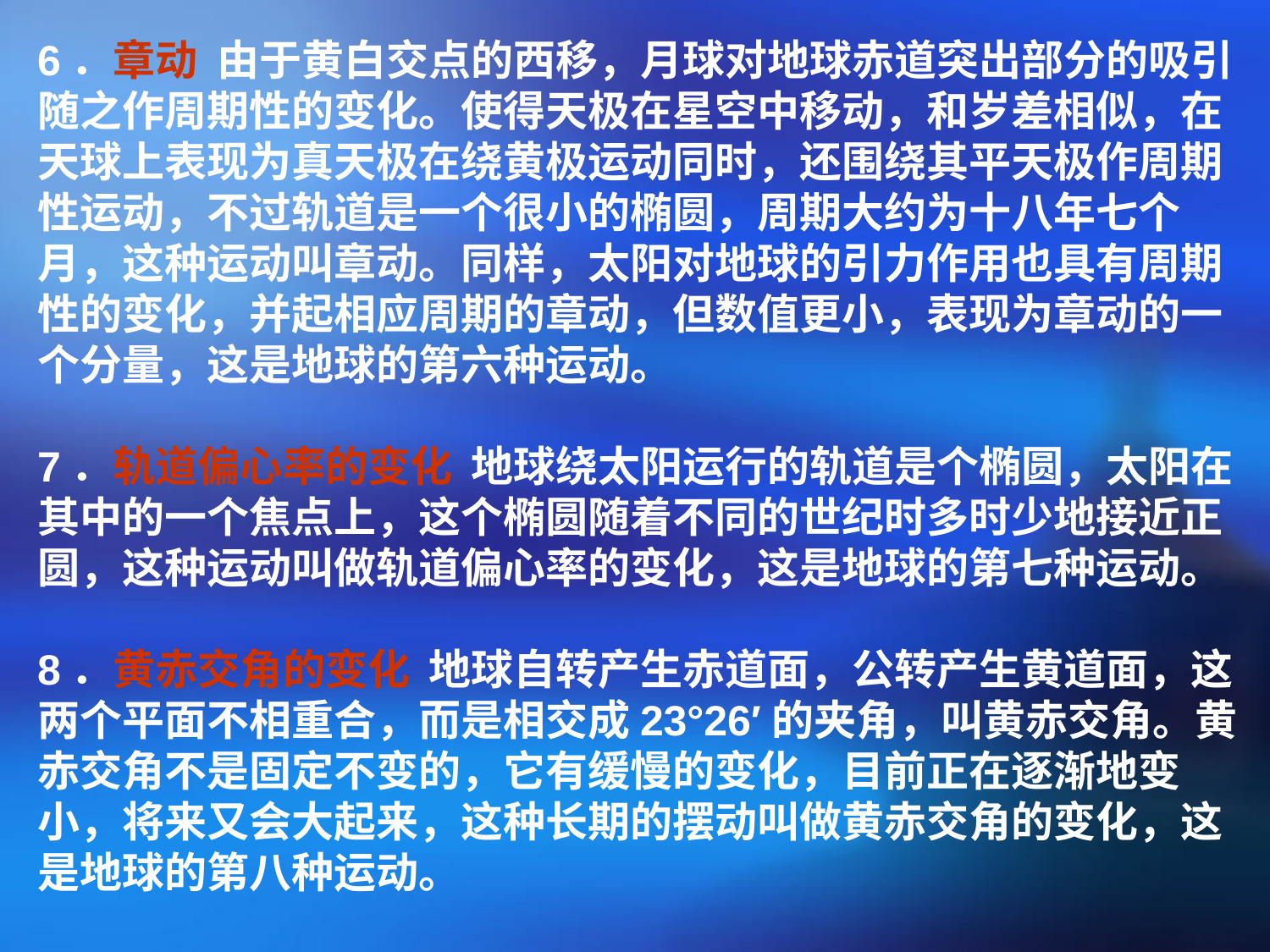

6．章动  由于黄白交点的西移，月球对地球赤道突出部分的吸引随之作周期性的变化。使得天极在星空中移动，和岁差相似，在天球上表现为真天极在绕黄极运动同时，还围绕其平天极作周期性运动，不过轨道是一个很小的椭圆，周期大约为十八年七个月，这种运动叫章动。同样，太阳对地球的引力作用也具有周期性的变化，并起相应周期的章动，但数值更小，表现为章动的一个分量，这是地球的第六种运动。

7．轨道偏心率的变化  地球绕太阳运行的轨道是个椭圆，太阳在其中的一个焦点上，这个椭圆随着不同的世纪时多时少地接近正圆，这种运动叫做轨道偏心率的变化，这是地球的第七种运动。

8．黄赤交角的变化  地球自转产生赤道面，公转产生黄道面，这两个平面不相重合，而是相交成23°26′的夹角，叫黄赤交角。黄赤交角不是固定不变的，它有缓慢的变化，目前正在逐渐地变小，将来又会大起来，这种长期的摆动叫做黄赤交角的变化，这是地球的第八种运动。